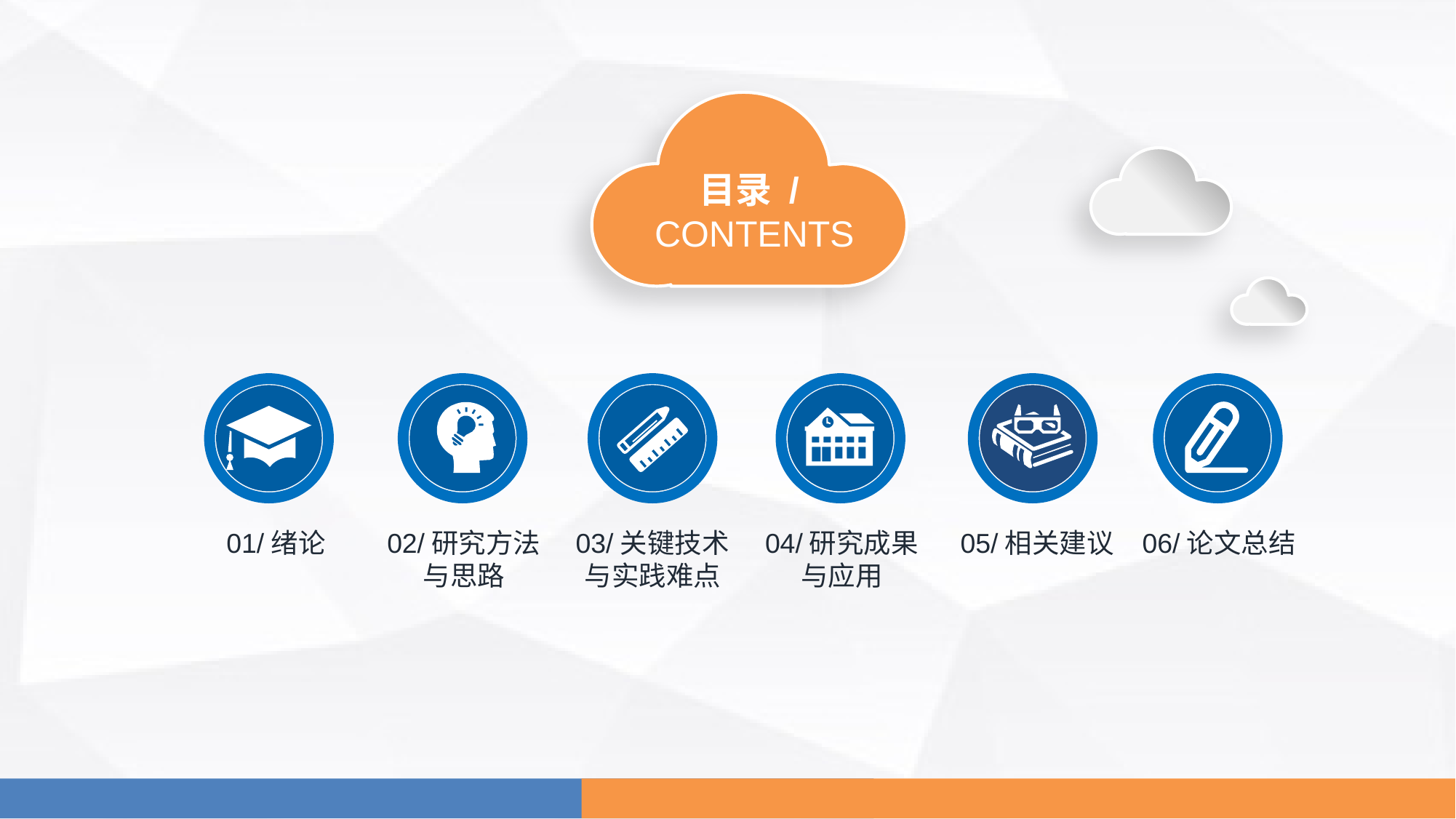

目录 /
CONTENTS

01/绪论
02/研究方法
与思路
03/关键技术
与实践难点
04/研究成果
与应用
06/论文总结
05/相关建议